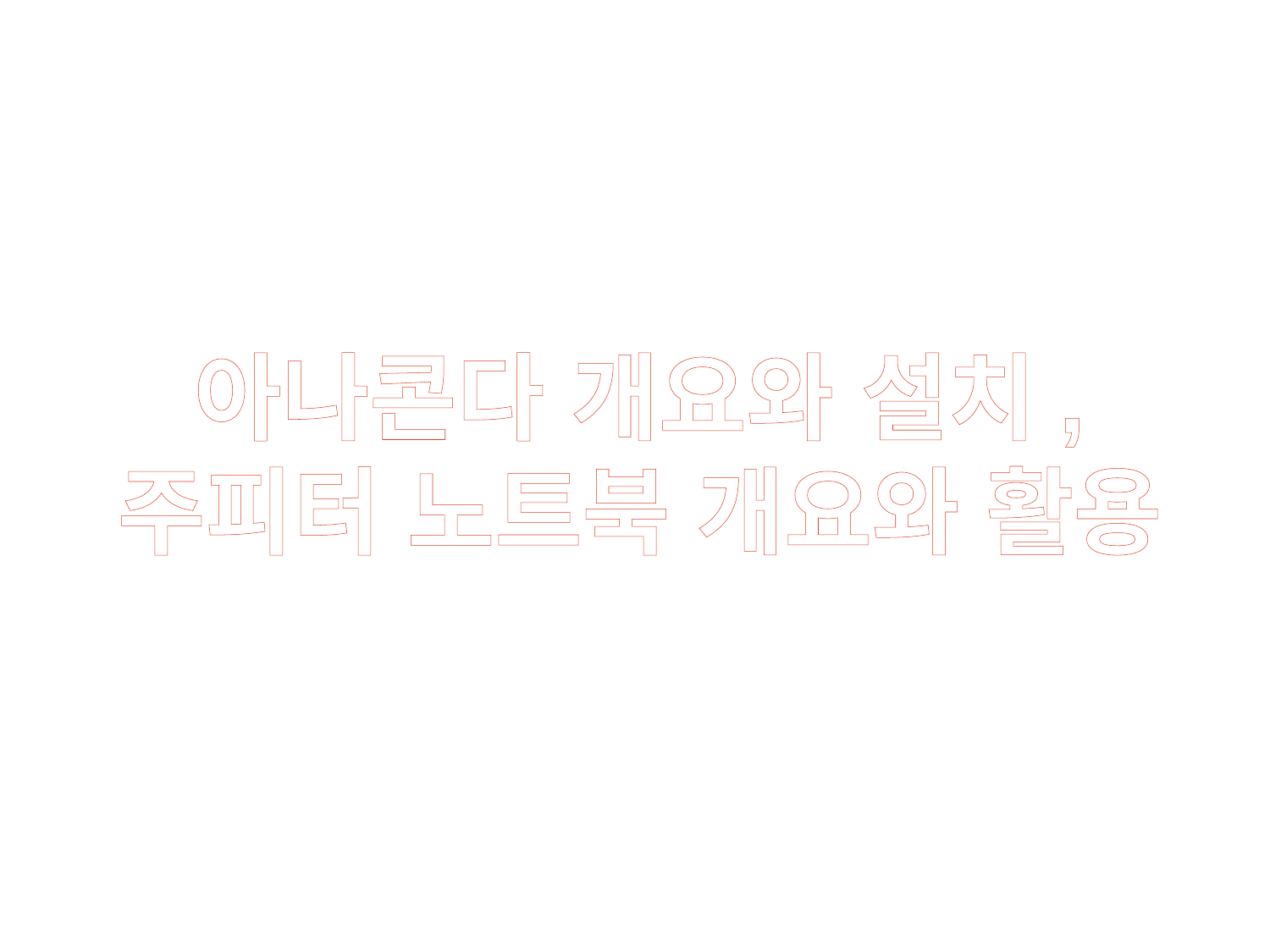

아나콘다 개요와 설치,
주피터 노트북 개요와 활용